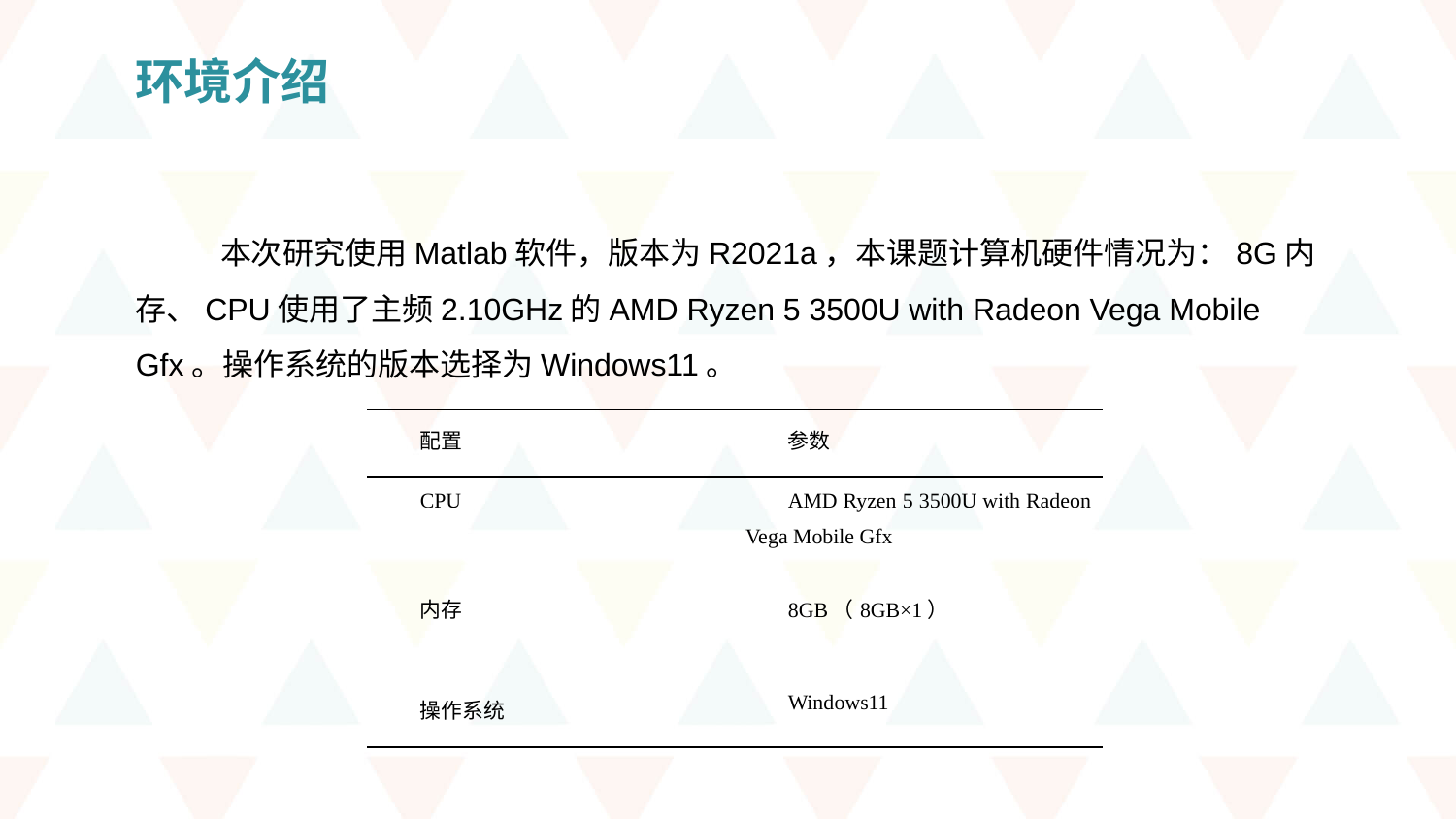

环境介绍
           本次研究使用Matlab软件，版本为R2021a，本课题计算机硬件情况为：8G内存、CPU使用了主频2.10GHz的AMD Ryzen 5 3500U with Radeon Vega Mobile Gfx。操作系统的版本选择为Windows11。
| 配置 | 参数 |
| --- | --- |
| CPU | AMD Ryzen 5 3500U with Radeon Vega Mobile Gfx |
| 内存 | 8GB（8GB×1） |
| 操作系统 | Windows11 |